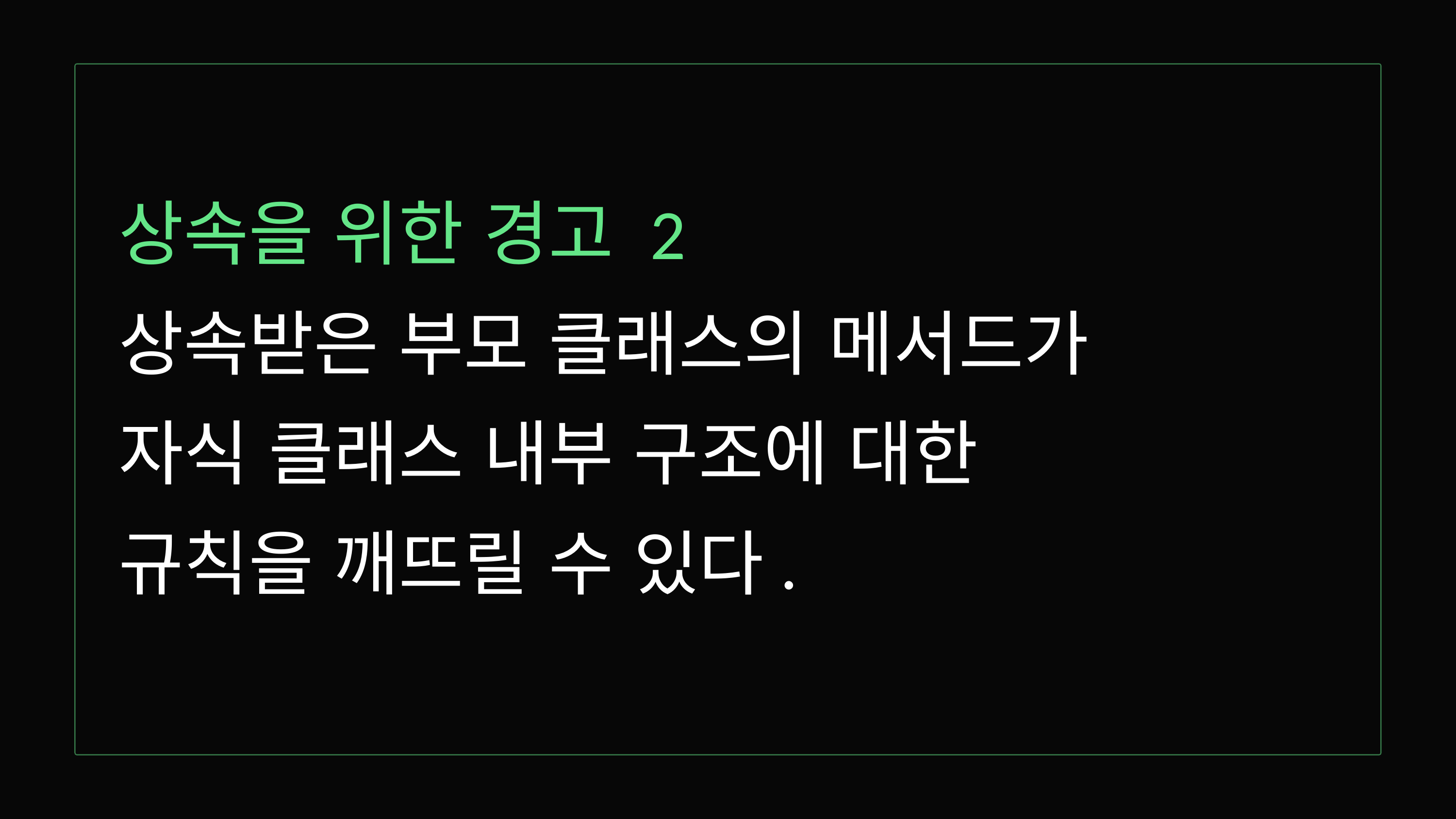

상속을 위한 경고 2
상속받은 부모 클래스의 메서드가
자식 클래스 내부 구조에 대한
규칙을 깨뜨릴 수 있다.